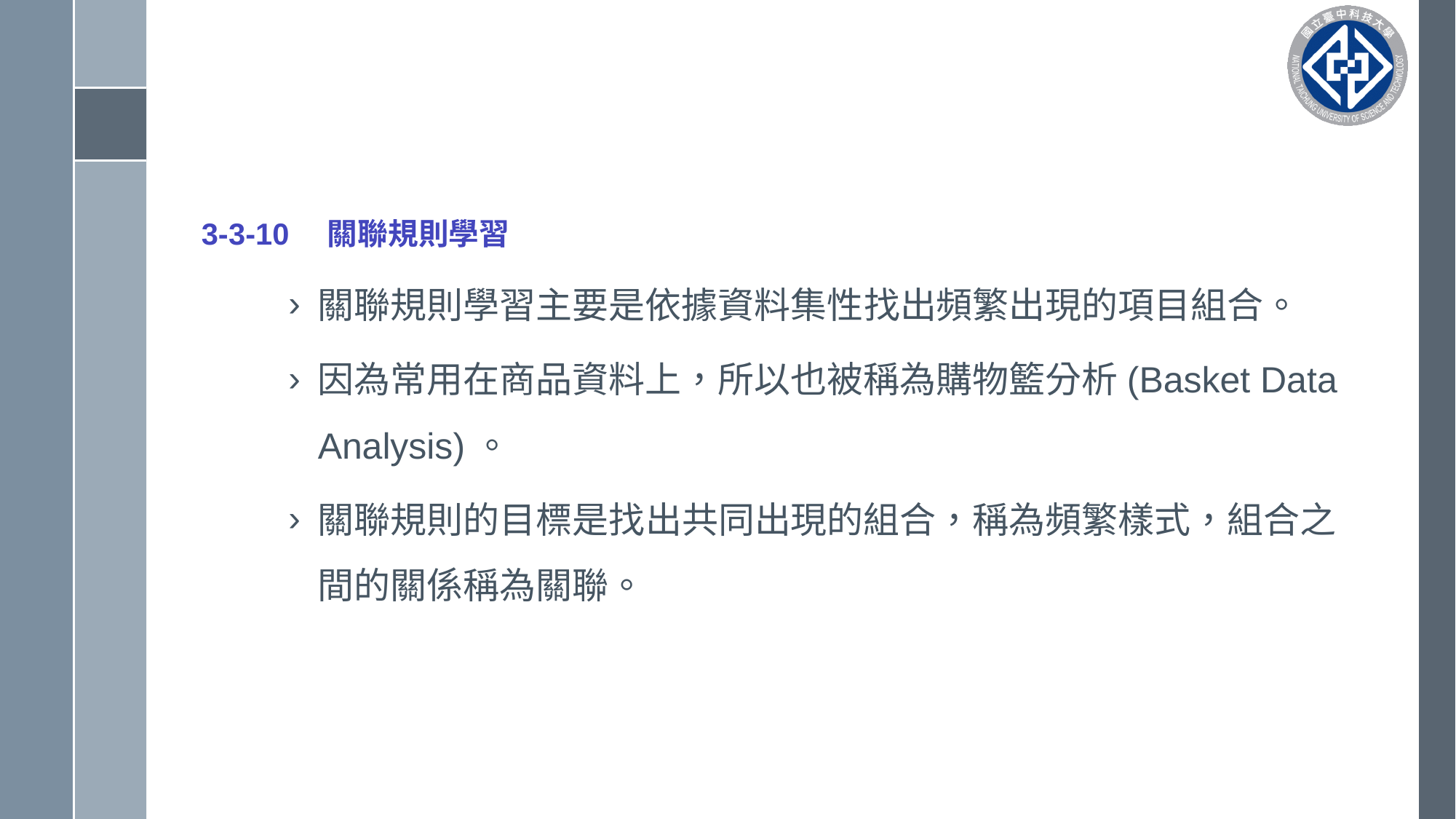

#
3-3-10　關聯規則學習
關聯規則學習主要是依據資料集性找出頻繁出現的項目組合。
因為常用在商品資料上，所以也被稱為購物籃分析(Basket Data Analysis)。
關聯規則的目標是找出共同出現的組合，稱為頻繁樣式，組合之間的關係稱為關聯。